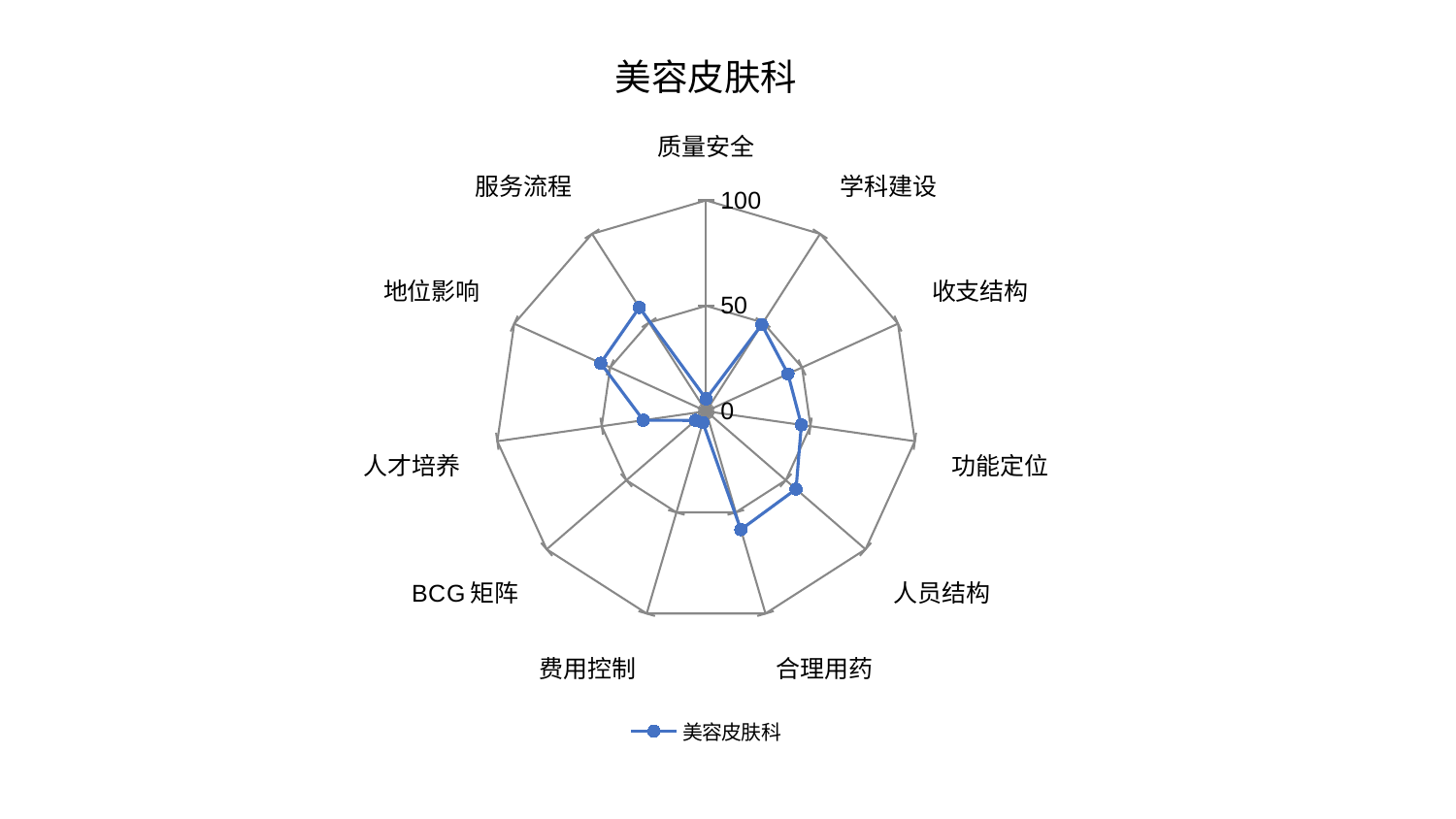

### Chart: 美容皮肤科

| Category | 美容皮肤科 |
|---|---|
| 质量安全 | 5.866792789694022 |
| 学科建设 | 48.848766986283685 |
| 收支结构 | 42.67550332474629 |
| 功能定位 | 45.63375235278816 |
| 人员结构 | 56.41893159721071 |
| 合理用药 | 58.51681358049474 |
| 费用控制 | 5.578204725633405 |
| BCG矩阵 | 6.645784571445547 |
| 人才培养 | 30.08700699534923 |
| 地位影响 | 54.949902096384825 |
| 服务流程 | 58.51354704799993 |
133